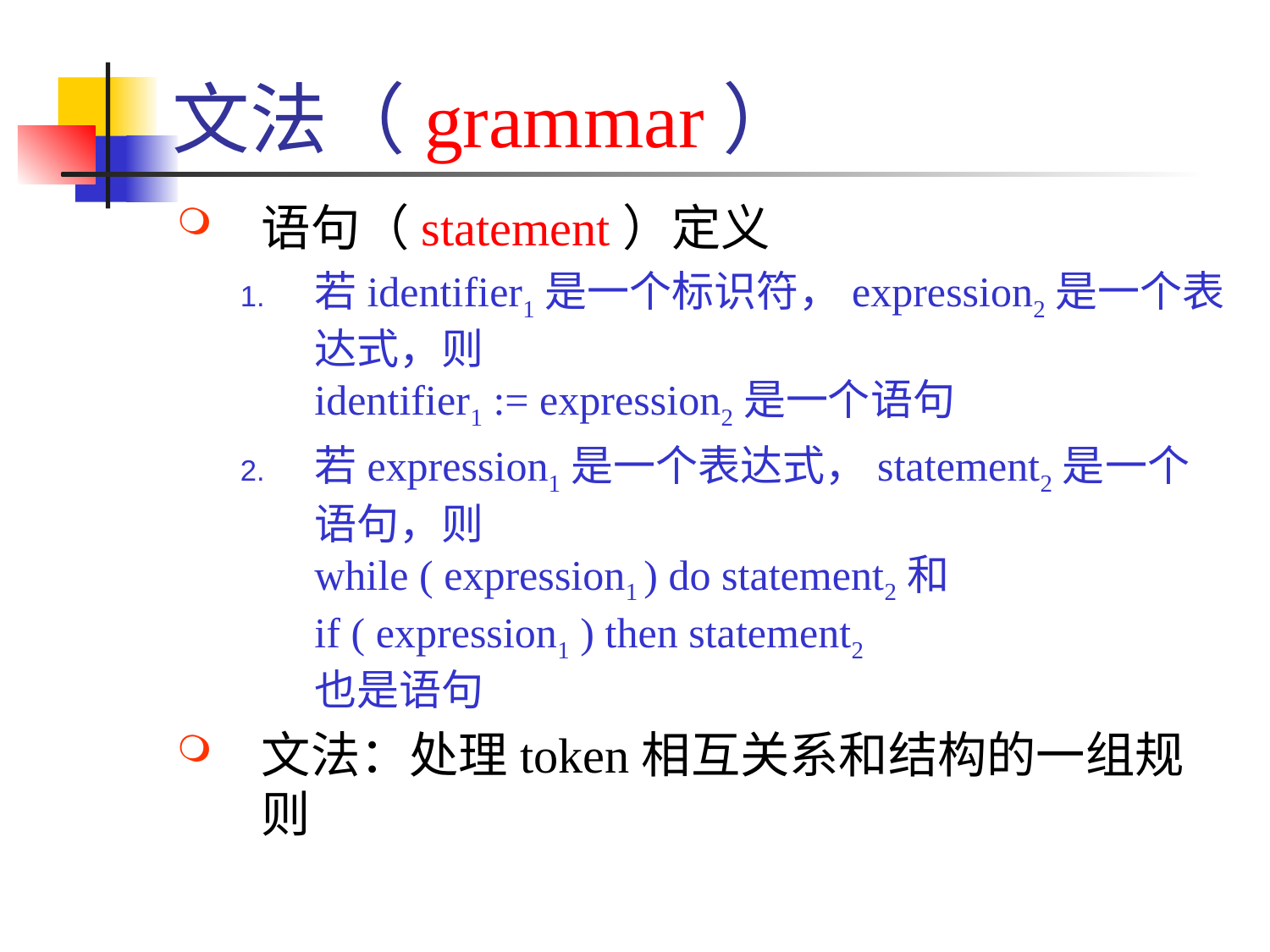

# 文法（grammar）
语句（statement）定义
若identifier1是一个标识符，expression2是一个表达式，则
identifier1 := expression2是一个语句
若expression1是一个表达式，statement2是一个语句，则
while ( expression1 ) do statement2和
if ( expression1 ) then statement2
也是语句
文法：处理token相互关系和结构的一组规则